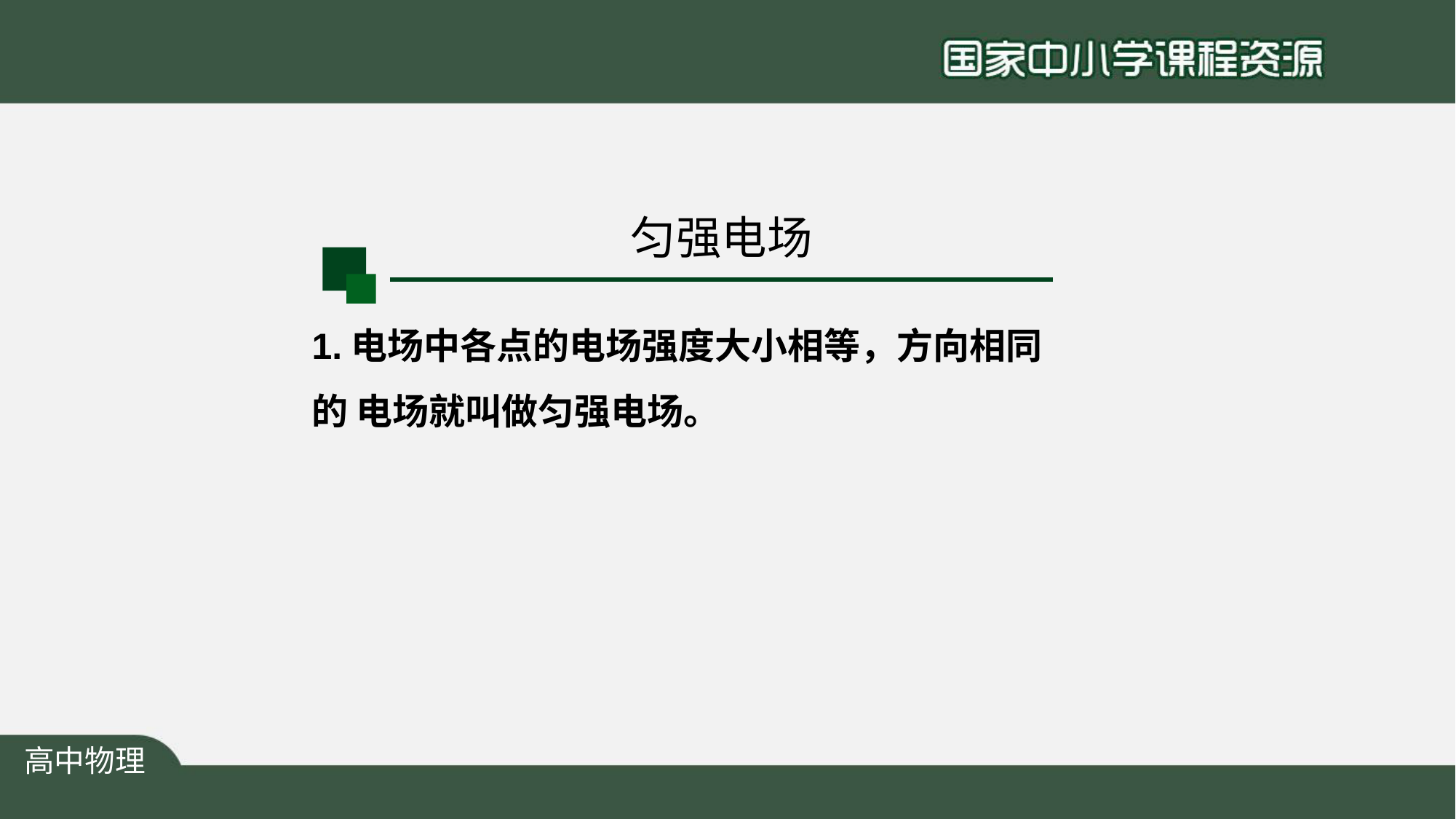

匀强电场

1.电场中各点的电场强度大小相等，方向相同的 电场就叫做匀强电场。
高中物理